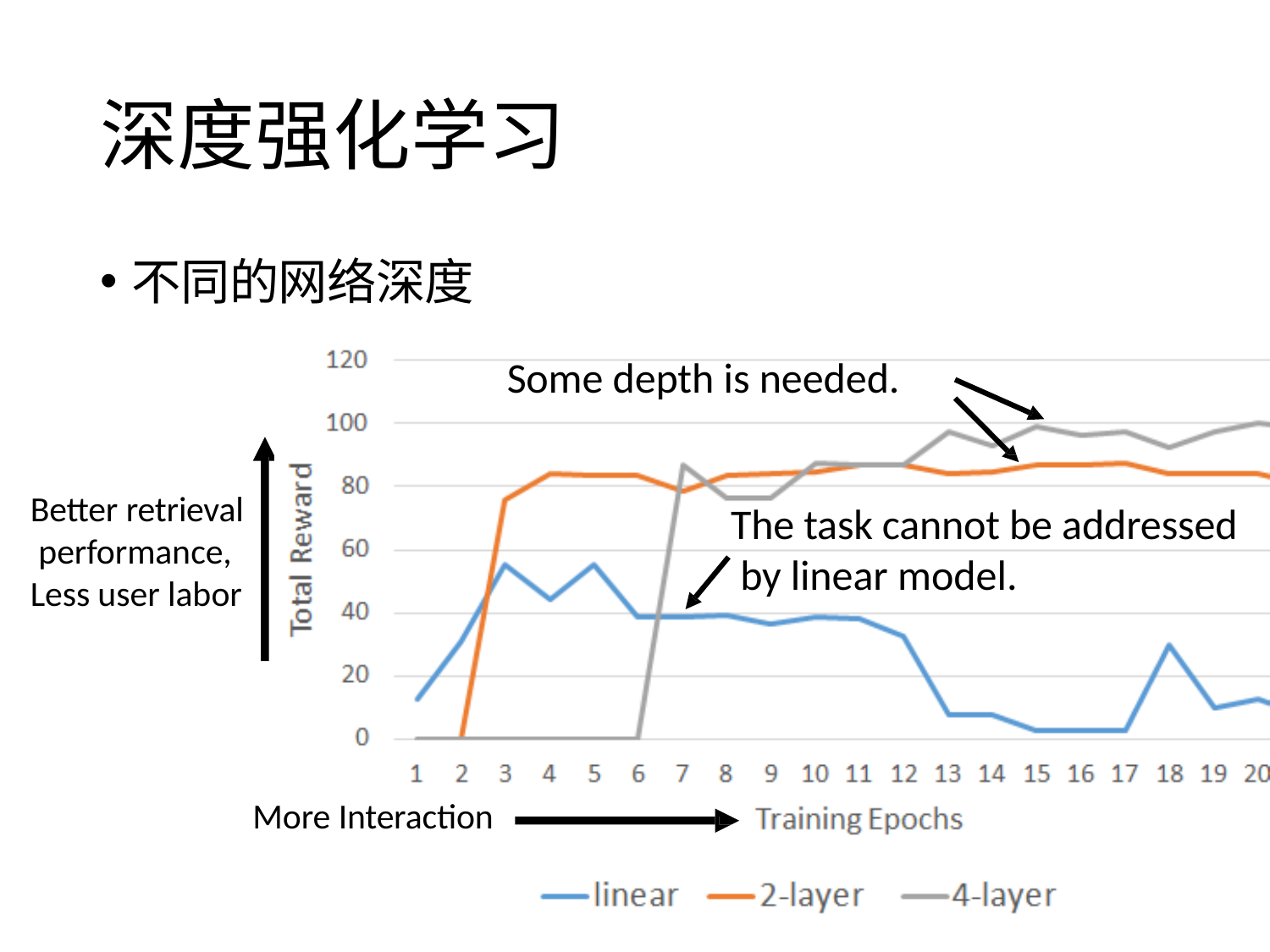

# 深度强化学习
不同的网络深度
Some depth is needed.

Better retrieval  performance,  Less user labor
The task cannot be addressed  by linear model.

More Interaction